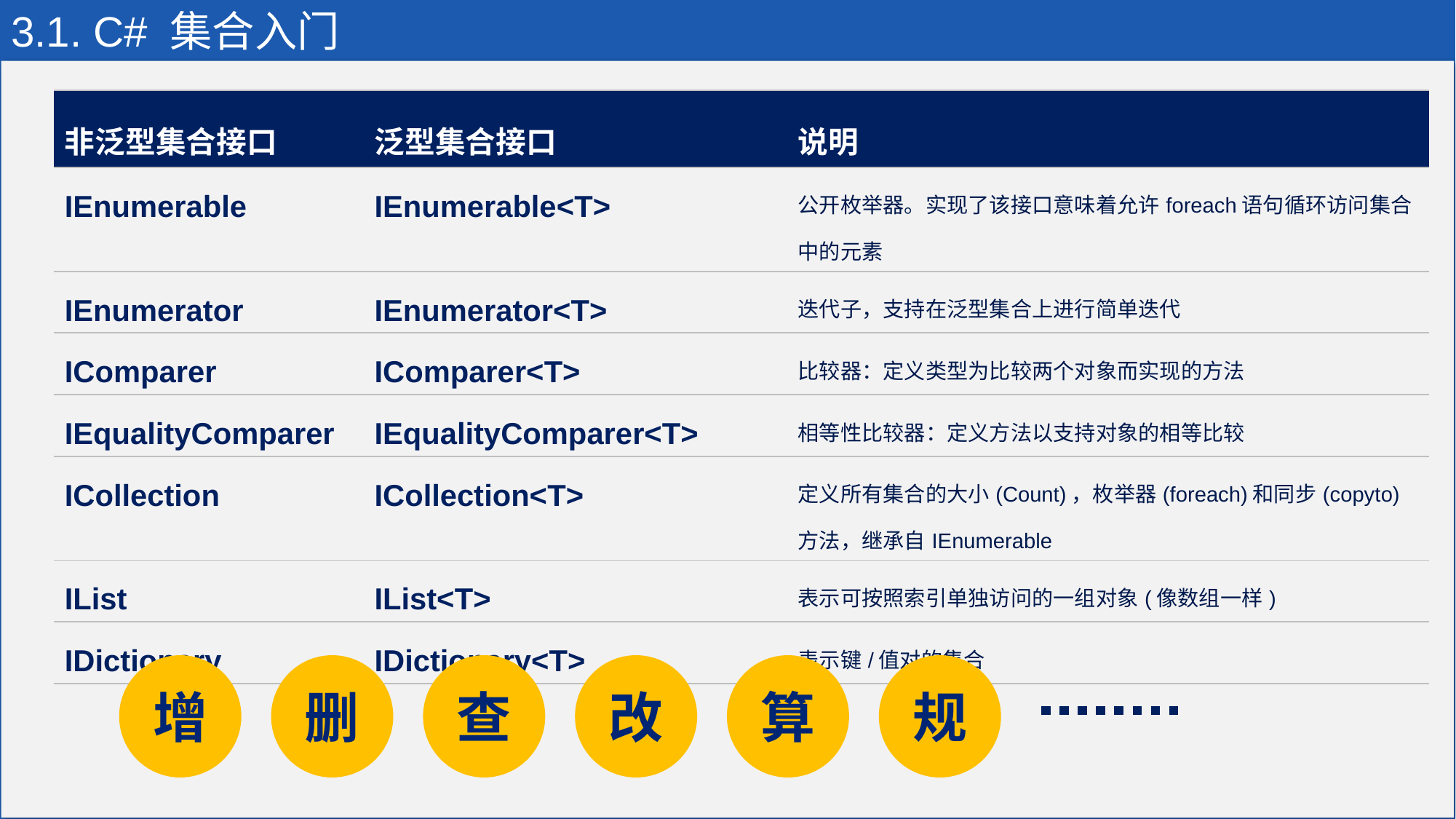

# 3.1. C# 集合入门
| 非泛型集合接口 | 泛型集合接口 | 说明 |
| --- | --- | --- |
| IEnumerable | IEnumerable<T> | 公开枚举器。实现了该接口意味着允许foreach语句循环访问集合中的元素 |
| IEnumerator | IEnumerator<T> | 迭代子，支持在泛型集合上进行简单迭代 |
| IComparer | IComparer<T> | 比较器：定义类型为比较两个对象而实现的方法 |
| IEqualityComparer | IEqualityComparer<T> | 相等性比较器：定义方法以支持对象的相等比较 |
| ICollection | ICollection<T> | 定义所有集合的大小(Count)，枚举器(foreach)和同步(copyto)方法，继承自IEnumerable |
| IList | IList<T> | 表示可按照索引单独访问的一组对象(像数组一样) |
| IDictionary | IDictionary<T> | 表示键/值对的集合 |
增
删
查
改
算
规